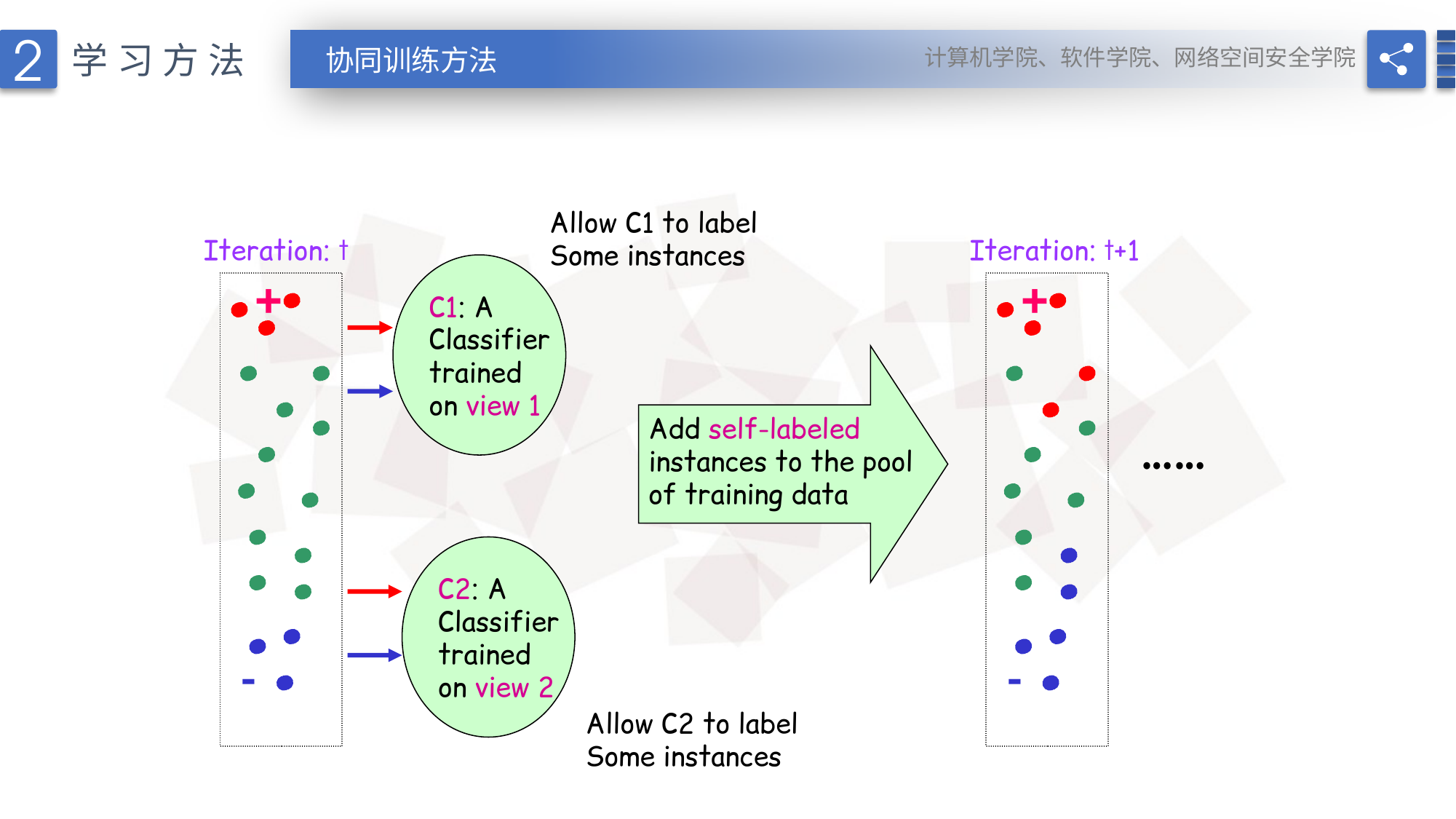

2

计算机学院、软件学院、网络空间安全学院
学习方法
协同训练方法
Allow C1 to label
Some instances
Iteration: t
+

-

Iteration: t+1
+

-

……
C1: A
Classifier
trained
on view 1

C2: A
Classifier
trained
on view 2

Add self-labeled
instances to the pool
of training data
Allow C2 to label
Some instances